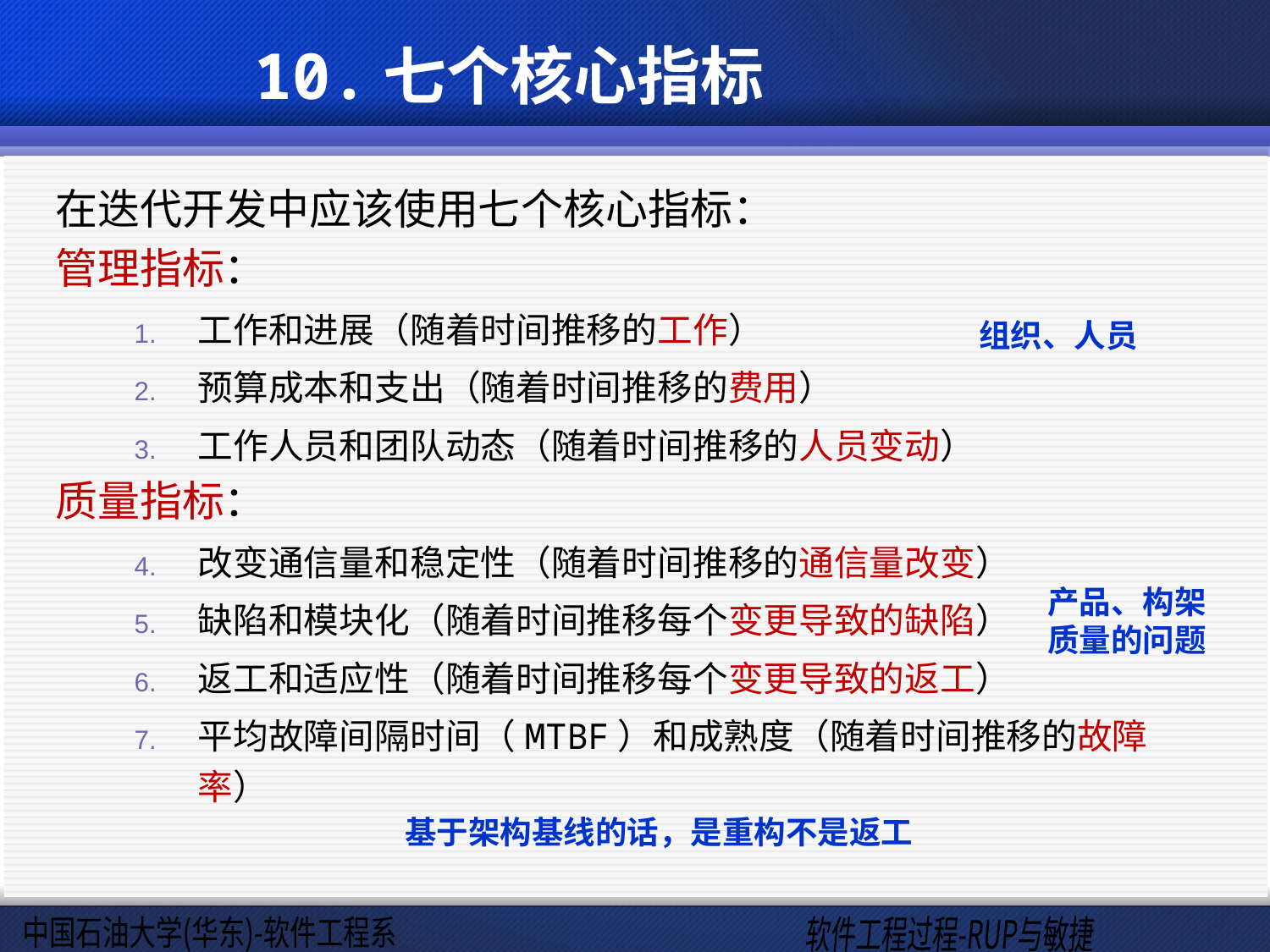

# 10.七个核心指标
在迭代开发中应该使用七个核心指标：
管理指标：
工作和进展（随着时间推移的工作）
预算成本和支出（随着时间推移的费用）
工作人员和团队动态（随着时间推移的人员变动）
质量指标：
改变通信量和稳定性（随着时间推移的通信量改变）
缺陷和模块化（随着时间推移每个变更导致的缺陷）
返工和适应性（随着时间推移每个变更导致的返工）
平均故障间隔时间（MTBF）和成熟度（随着时间推移的故障率）
组织、人员
产品、构架质量的问题
基于架构基线的话，是重构不是返工